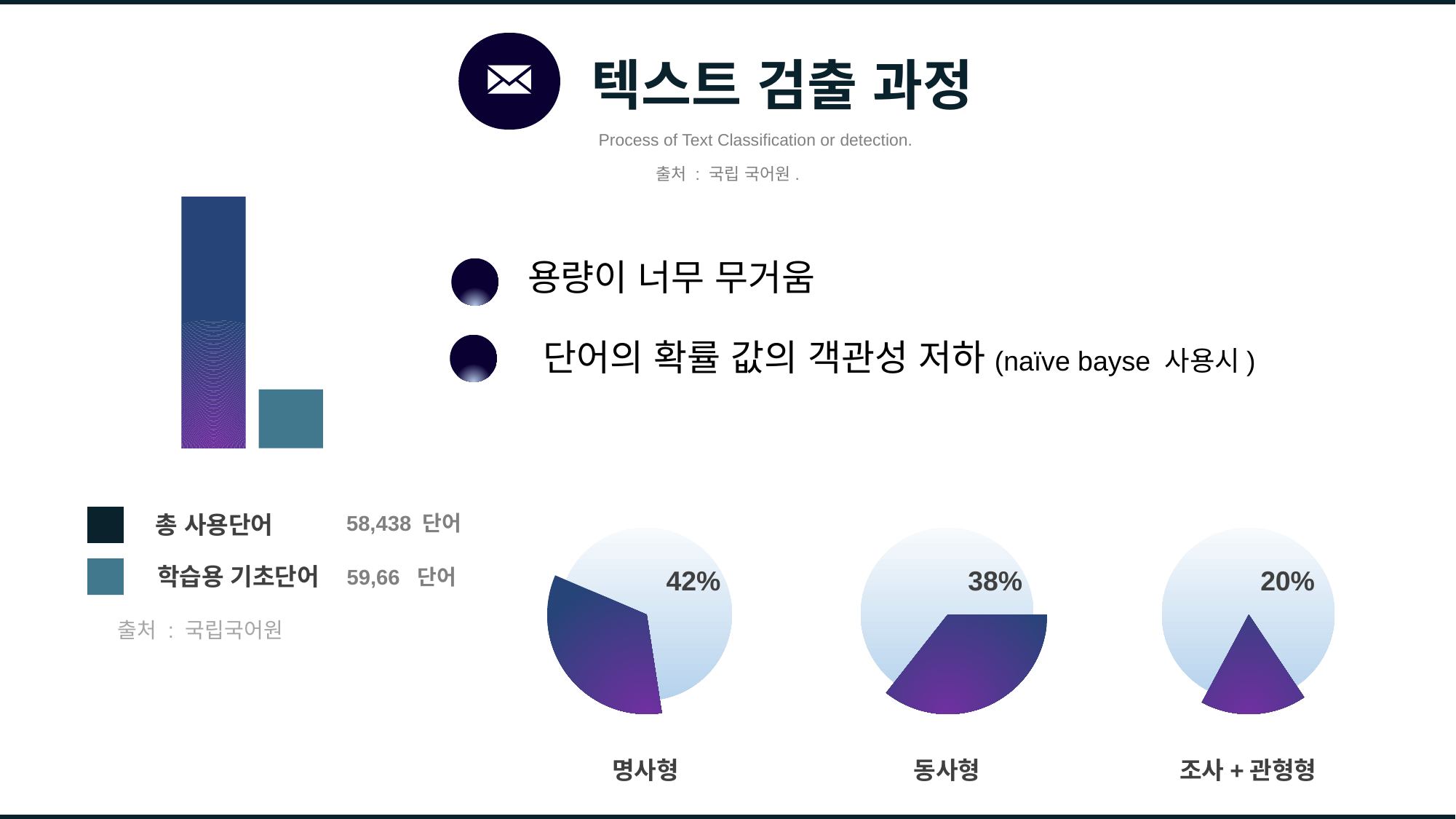

# 텍스트 검출 과정

Process of Text Classification or detection.
출처 : 국립 국어원.

용량이 너무 무거움

단어의 확률 값의 객관성 저하(naïve bayse 사용시)

58,438 단어
총 사용단어

학습용 기초단어
42%
38%
20%
59,66  단어

출처 : 국립국어원
명사형
동사형
조사+관형형